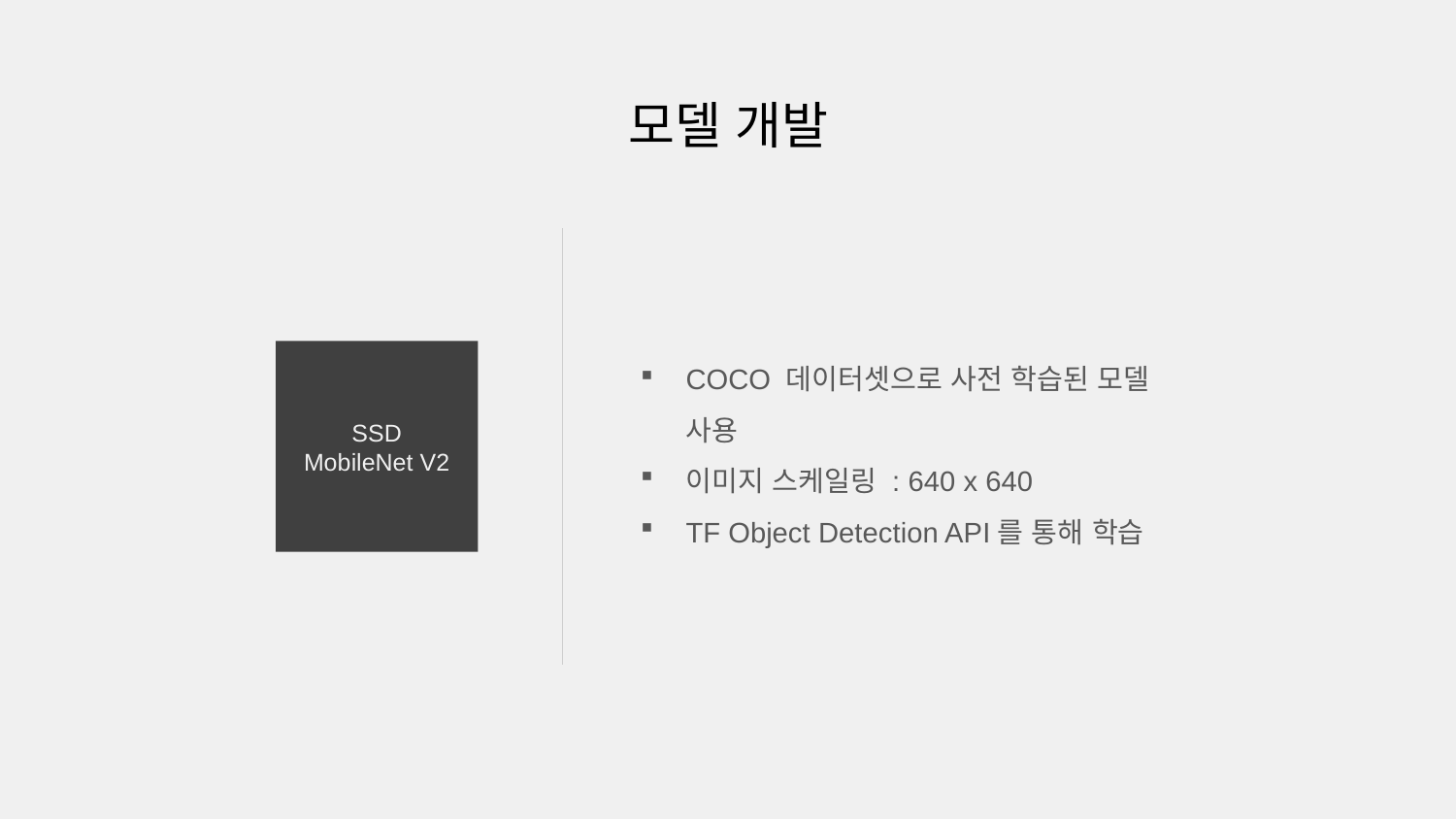

# 모델 개발
COCO 데이터셋으로 사전 학습된 모델 사용
이미지 스케일링 : 640 x 640
TF Object Detection API를 통해 학습
SSD
MobileNet V2